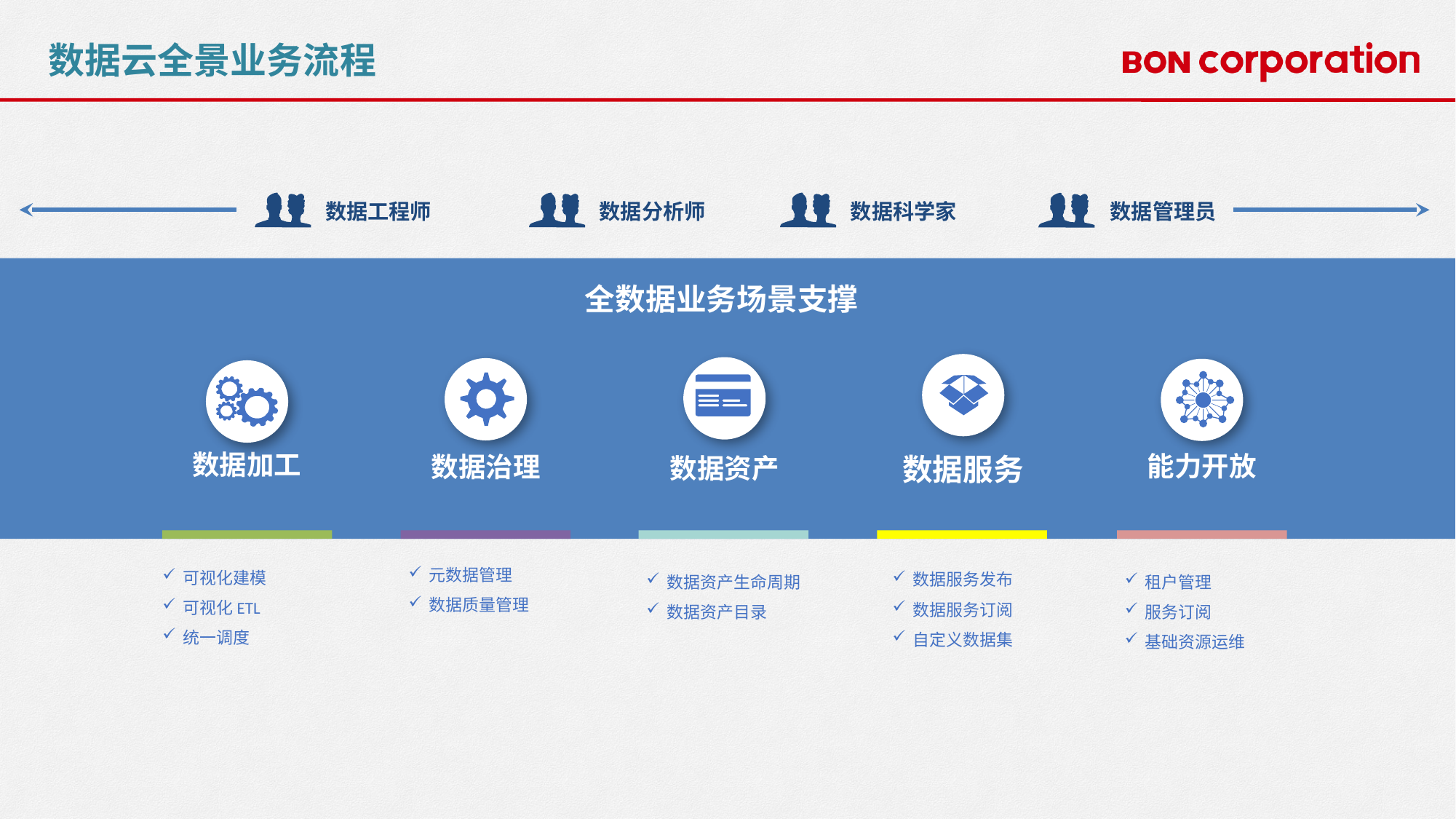

数据云全景业务流程
数据分析师

数据科学家

数据管理员

数据工程师

全数据业务场景支撑

数据服务

数据资产

数据治理

能力开放

数据加工

元数据管理
数据质量管理
可视化建模
可视化ETL
统一调度
数据服务发布
数据服务订阅
自定义数据集

数据资产生命周期
数据资产目录
租户管理
服务订阅
基础资源运维